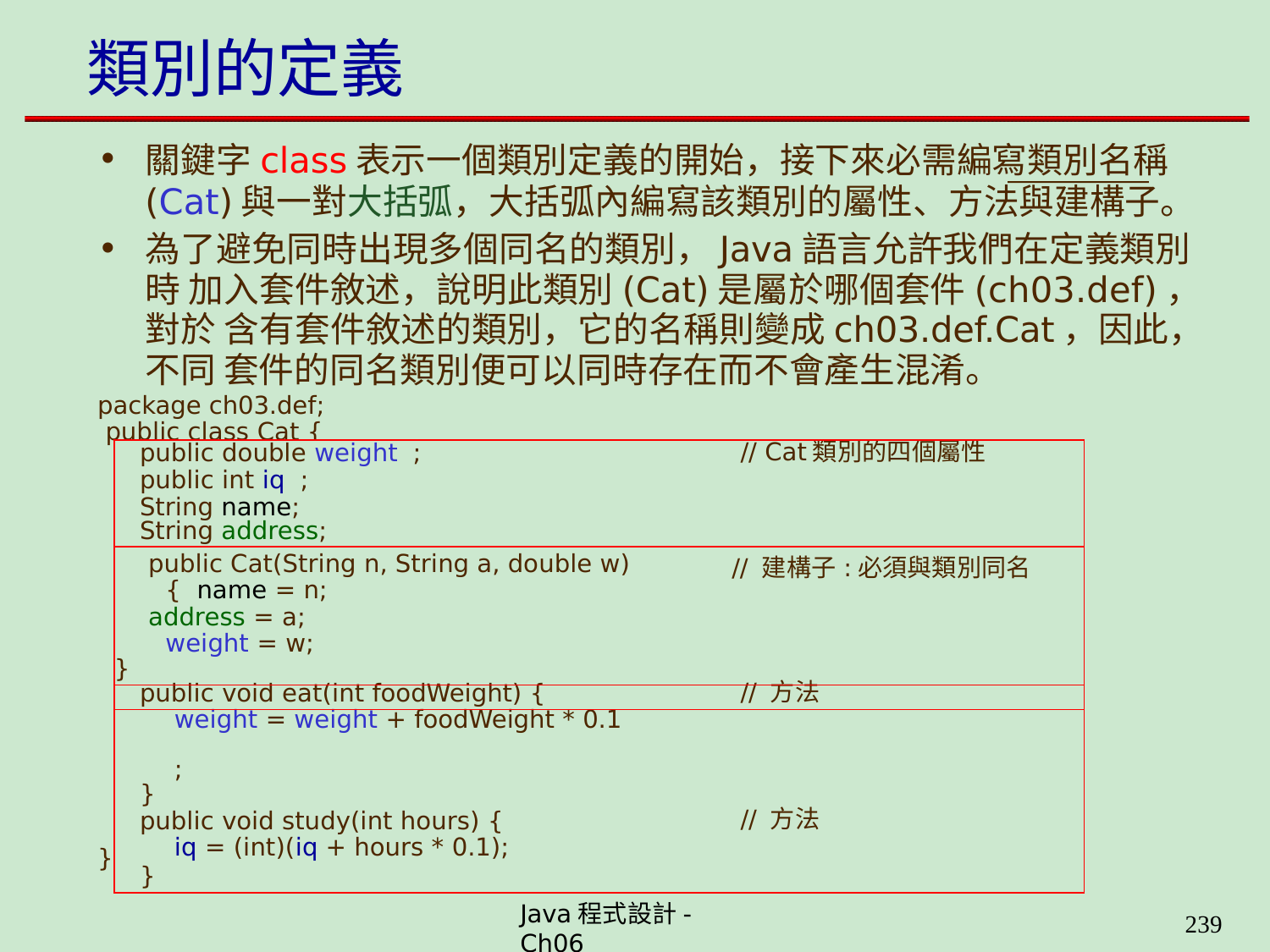

# 類別的定義
關鍵字class表示一個類別定義的開始，接下來必需編寫類別名稱
(Cat)與一對大括弧，大括弧內編寫該類別的屬性、方法與建構子。
為了避免同時出現多個同名的類別，Java語言允許我們在定義類別時 加入套件敘述，說明此類別(Cat)是屬於哪個套件(ch03.def)，對於 含有套件敘述的類別，它的名稱則變成ch03.def.Cat，因此，不同 套件的同名類別便可以同時存在而不會產生混淆。
package ch03.def;  public class Cat {

| public double weight ; | // Cat類別的四個屬性 |
| --- | --- |
| public int iq ; |  |
| String name; |  |
| String address; |  |
| public Cat(String n, String a, double w) { name = n; address = a; weight = w; } | // 建構子:必須與類別同名 |
| public void eat(int foodWeight) { | // 方法 |
| weight = weight + foodWeight \* 0.1 ; |  |
| } |  |
| public void study(int hours) { | // 方法 |
| iq = (int)(iq + hours \* 0.1); |  |
| } |  |
}
Java程式設計-Ch06
239